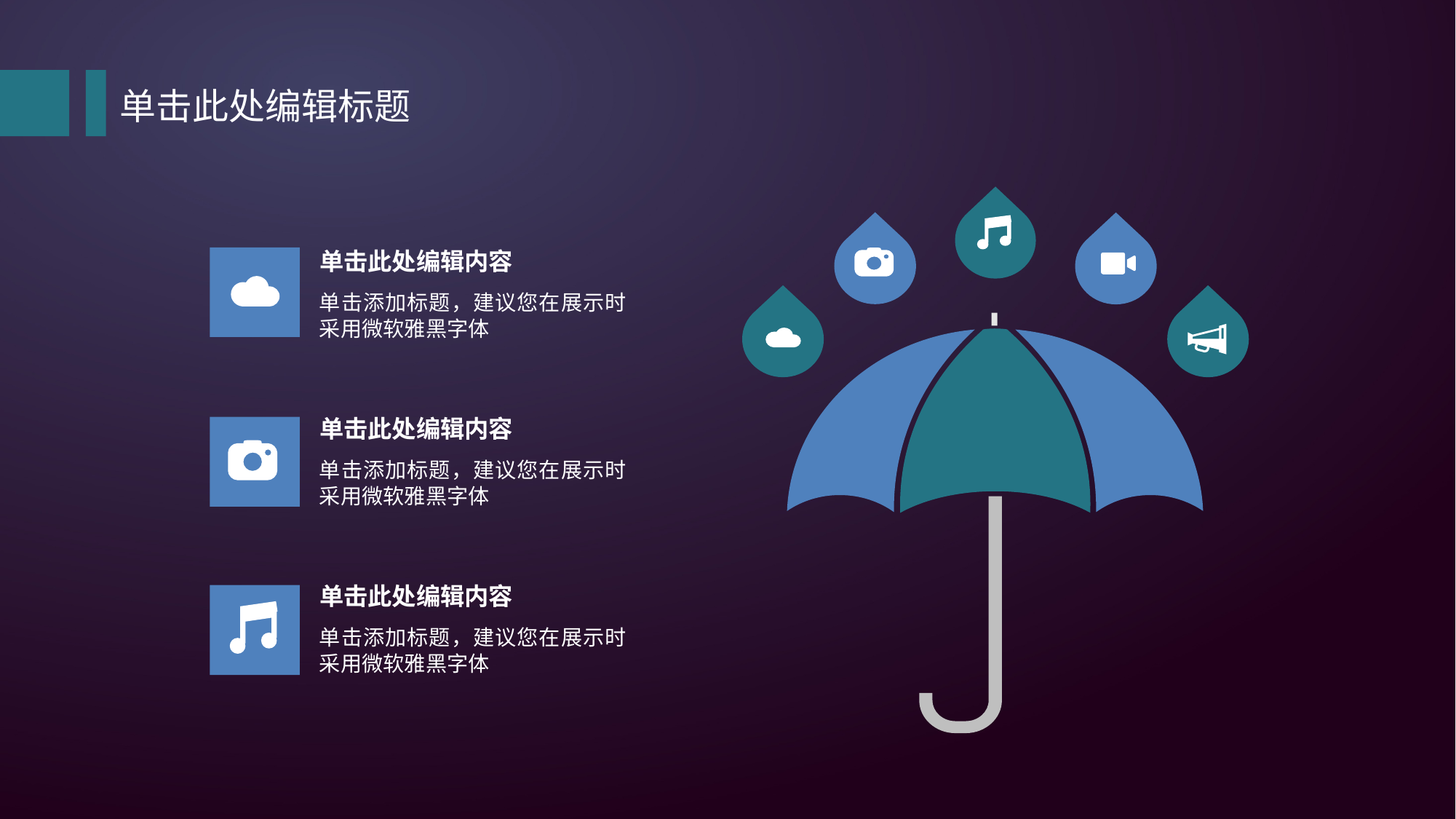

单击此处编辑标题

单击此处编辑内容
单击添加标题，建议您在展示时采用微软雅黑字体

单击此处编辑内容
单击添加标题，建议您在展示时采用微软雅黑字体

单击此处编辑内容
单击添加标题，建议您在展示时采用微软雅黑字体